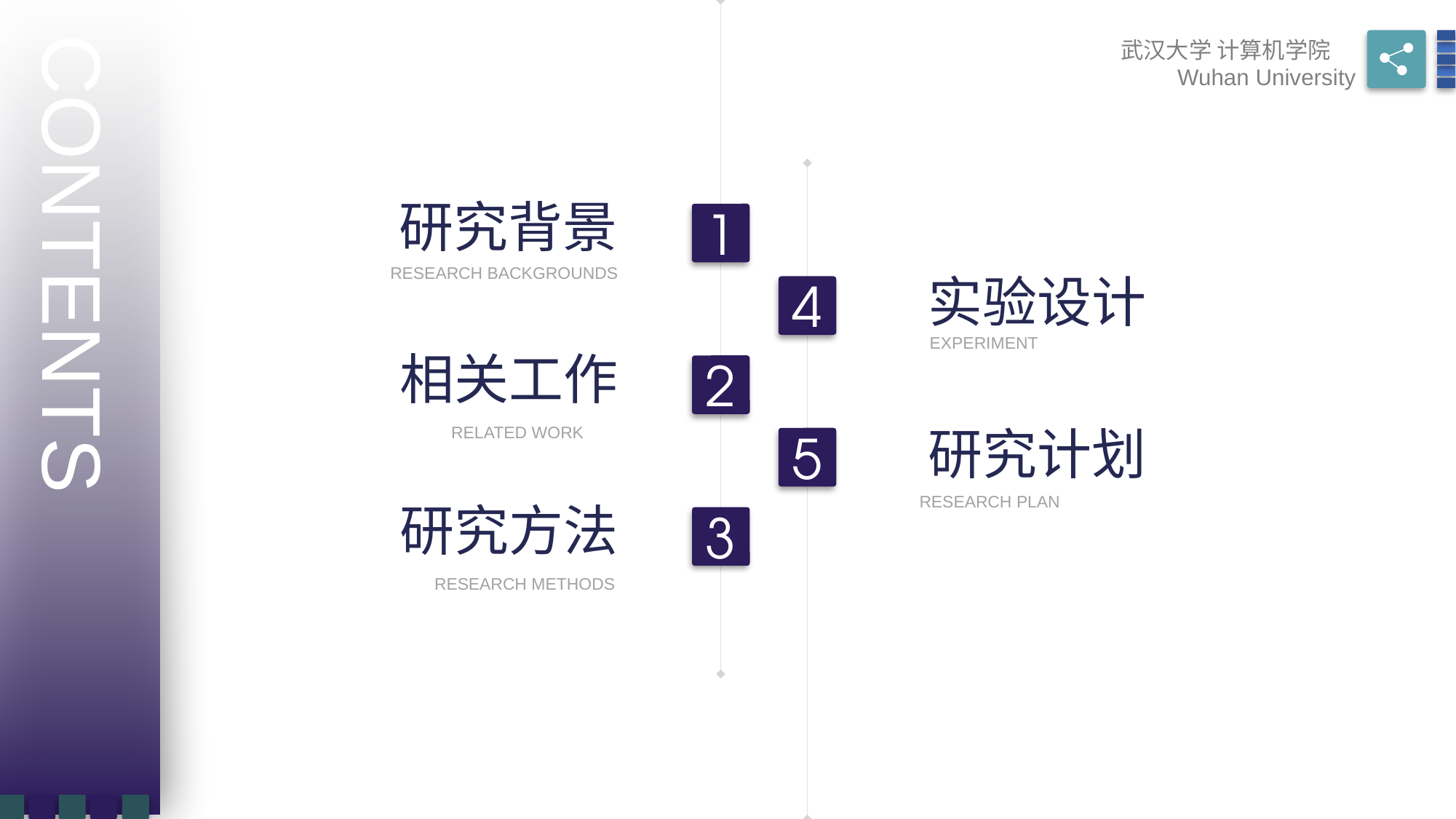

CONTENTS
研究背景
1
RESEARCH BACKGROUNDS
实验设计
4

EXPERIMENT
相关工作
2
研究计划
RELATED WORK
5
RESEARCH PLAN
研究方法
3
RESEARCH METHODS